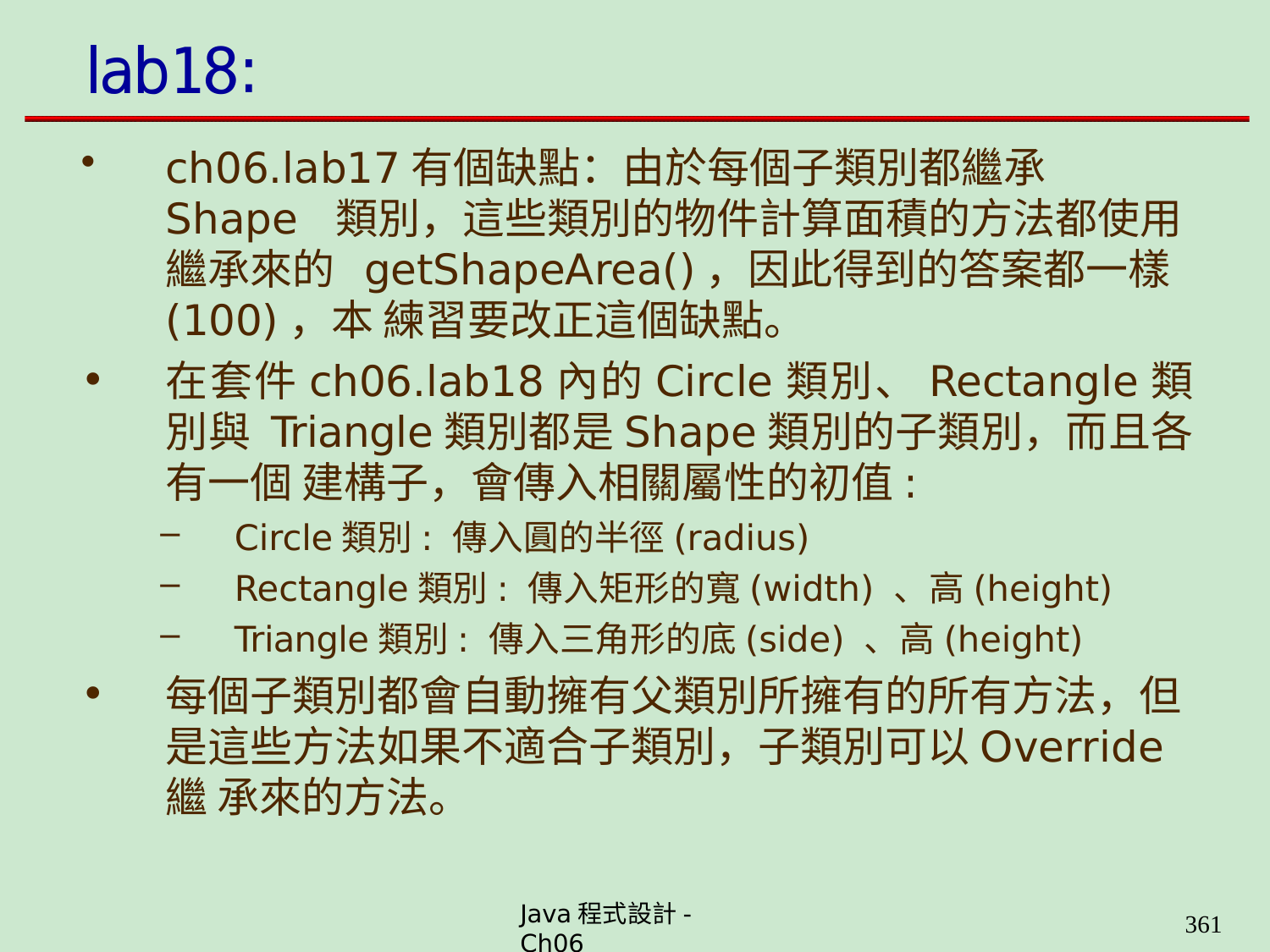

# lab18:
ch06.lab17有個缺點：由於每個子類別都繼承Shape  類別，這些類別的物件計算面積的方法都使用繼承來的  getShapeArea()，因此得到的答案都一樣(100)，本 練習要改正這個缺點。
在套件ch06.lab18內的Circle類別、Rectangle類別與 Triangle類別都是Shape類別的子類別，而且各有一個 建構子，會傳入相關屬性的初值:
Circle類別: 傳入圓的半徑(radius)
Rectangle類別: 傳入矩形的寬(width) 、高(height)
Triangle類別: 傳入三角形的底(side) 、高(height)
每個子類別都會自動擁有父類別所擁有的所有方法，但 是這些方法如果不適合子類別，子類別可以Override繼 承來的方法。
Java程式設計-Ch06
361